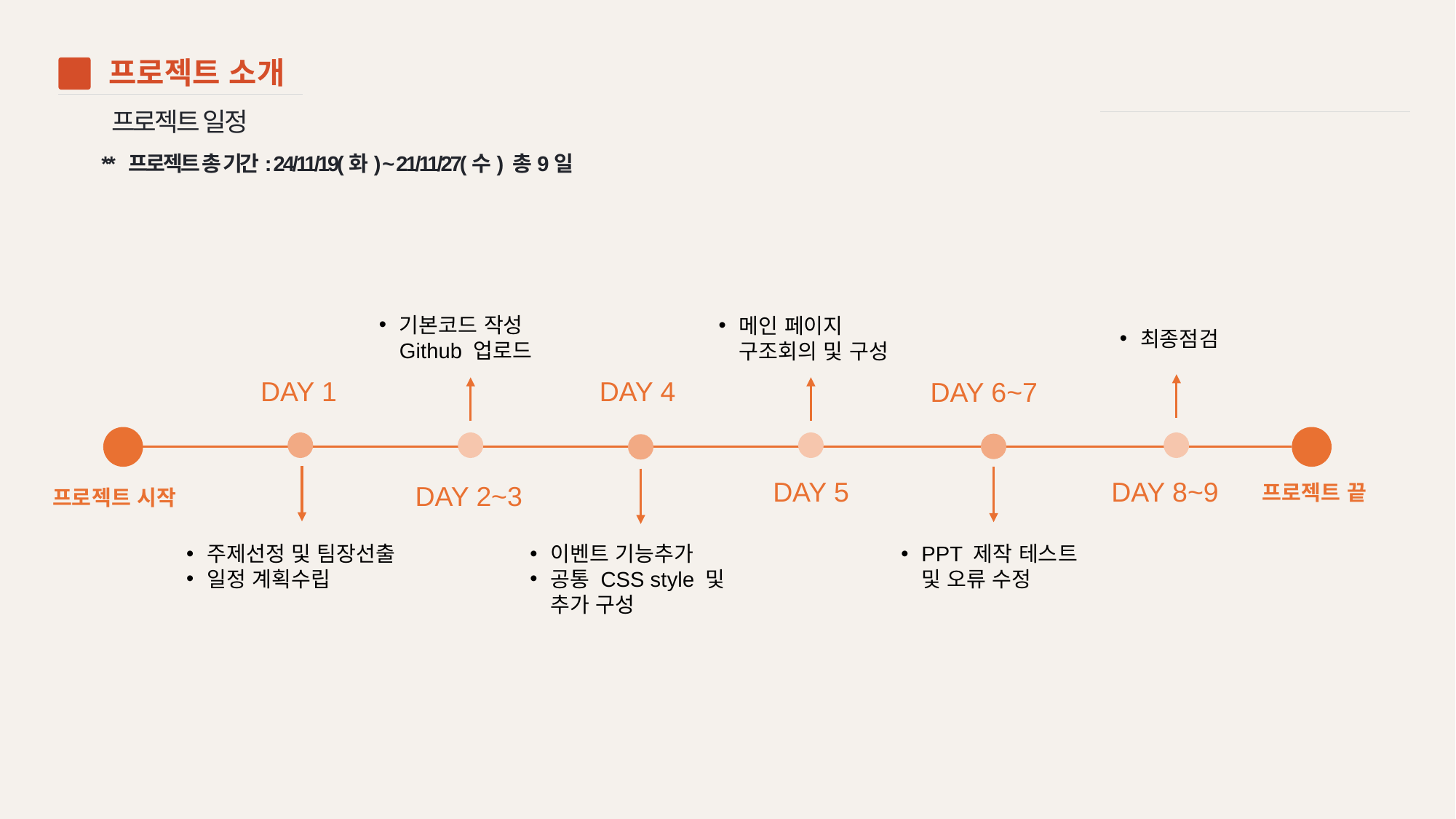

프로젝트 소개
02
프로젝트 일정
**  프로젝트 총 기간: 24/11/19(화) ~ 21/11/27(수) 총9일
기본코드 작성 Github 업로드
메인 페이지 구조회의 및 구성
최종점검
DAY 1
DAY 4
DAY 6~7

DAY 8~9
DAY 5
프로젝트 끝
DAY 2~3
프로젝트 시작
주제선정 및 팀장선출
일정 계획수립
이벤트 기능추가
공통 CSS style 및 추가 구성
PPT 제작 테스트 및 오류 수정